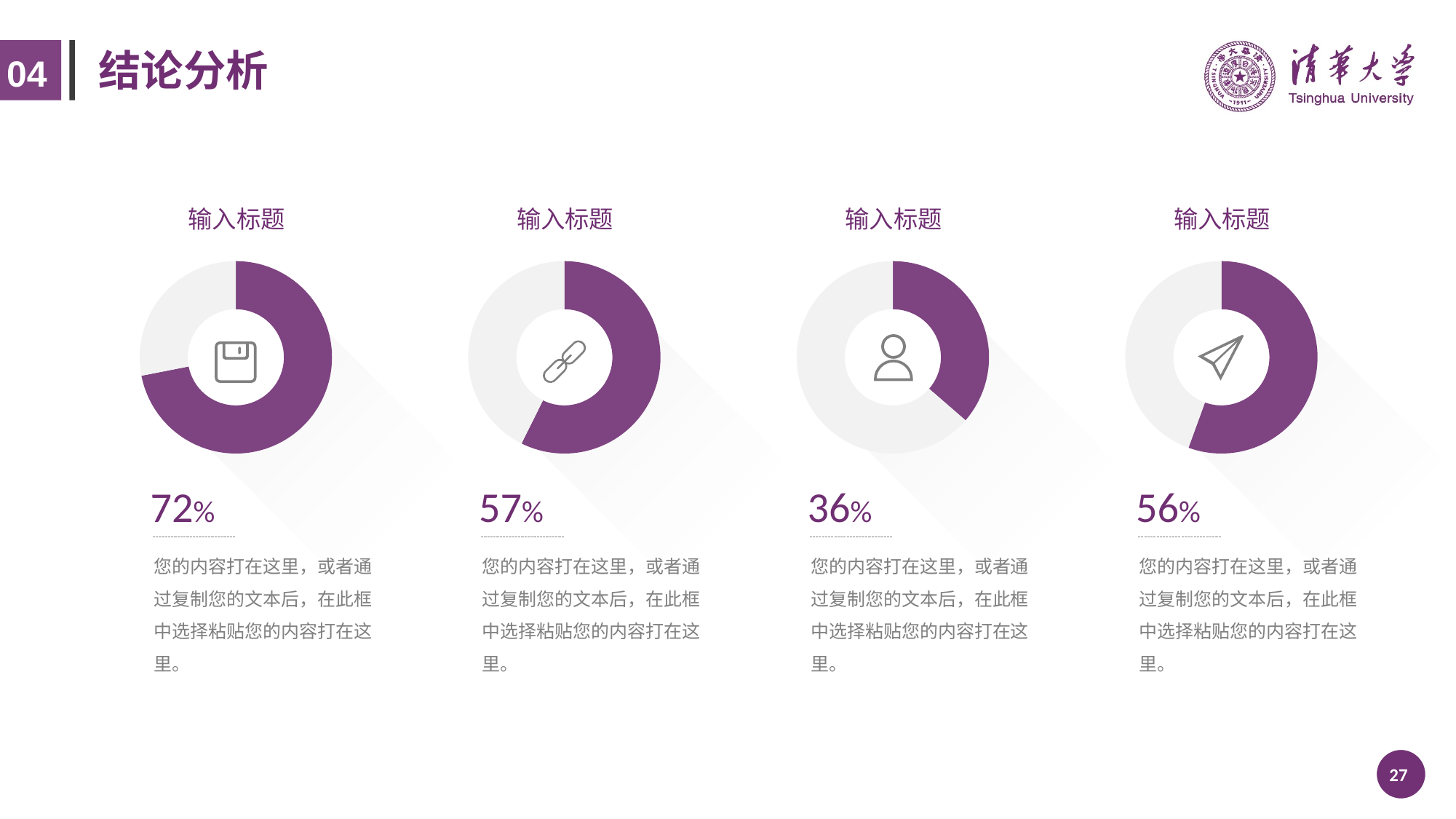

# 结论分析
04
输入标题
输入标题
输入标题
输入标题

### Chart

| Category | 销售额 |
|---|---|
| 第一季度 | 8.2 |
| 第二季度 | 3.2 |

### Chart

| Category | 销售额 |
|---|---|
| 第一季度 | 4.3 |
| 第二季度 | 3.2 |

### Chart

| Category | 销售额 |
|---|---|
| 第一季度 | 4.0 |
| 第二季度 | 7.0 |

### Chart

| Category | 销售额 |
|---|---|
| 第一季度 | 4.0 |
| 第二季度 | 3.2 |

72%
57%
36%
56%
您的内容打在这里，或者通过复制您的文本后，在此框中选择粘贴您的内容打在这里。
您的内容打在这里，或者通过复制您的文本后，在此框中选择粘贴您的内容打在这里。
您的内容打在这里，或者通过复制您的文本后，在此框中选择粘贴您的内容打在这里。
您的内容打在这里，或者通过复制您的文本后，在此框中选择粘贴您的内容打在这里。
27    /30